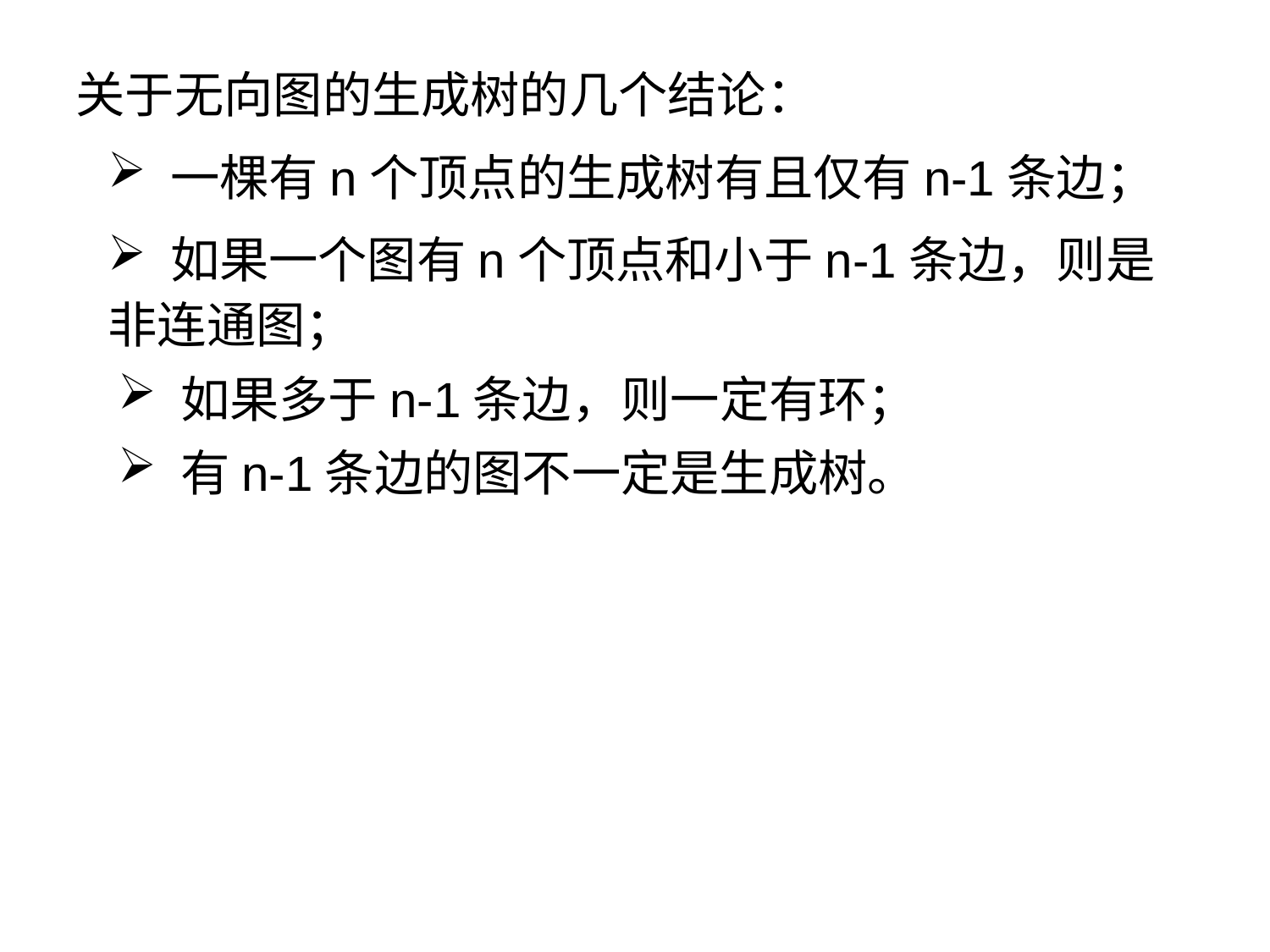

关于无向图的生成树的几个结论：
 一棵有n个顶点的生成树有且仅有n-1条边；
 如果一个图有n个顶点和小于n-1条边，则是非连通图；
 如果多于n-1条边，则一定有环；
 有n-1条边的图不一定是生成树。